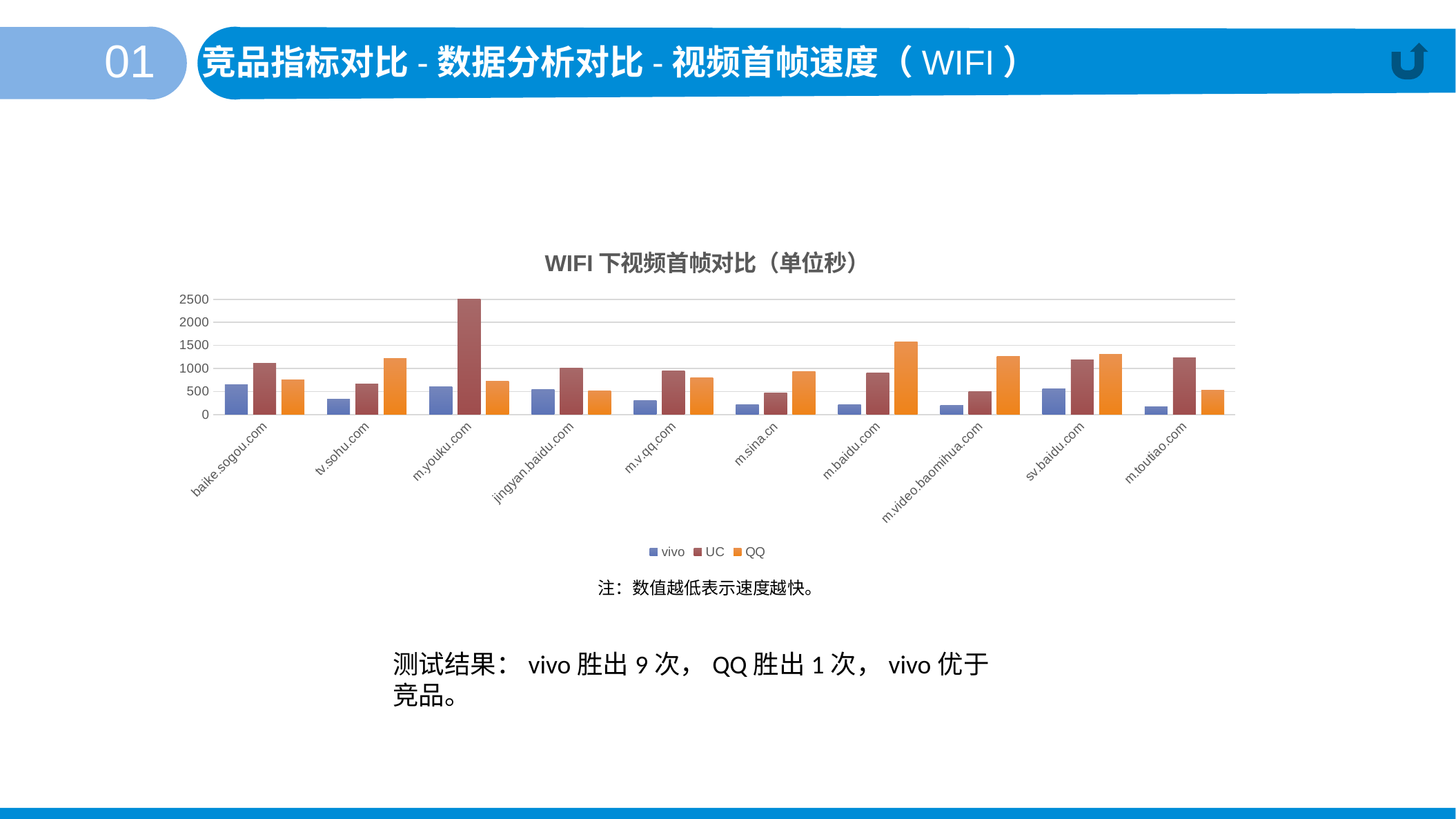

01

竞品指标对比-数据分析对比-视频首帧速度（WIFI）

### Chart: WIFI下视频首帧对比（单位秒）

| Category | vivo | UC | QQ |
|---|---|---|---|
| baike.sogou.com | 650.0 | 1111.0 | 748.0 |
| tv.sohu.com | 330.0 | 671.0 | 1216.0 |
| m.youku.com | 606.0 | 2497.0 | 730.0 |
| jingyan.baidu.com | 547.0 | 1011.0 | 515.0 |
| m.v.qq.com | 306.0 | 947.0 | 793.0 |
| m.sina.cn | 219.0 | 464.0 | 939.0 |
| m.baidu.com | 222.0 | 898.0 | 1579.0 |
| m.video.baomihua.com | 201.0 | 495.0 | 1266.0 |
| sv.baidu.com | 552.0 | 1180.0 | 1314.0 |
| m.toutiao.com | 172.0 | 1234.0 | 528.0 |
注：数值越低表示速度越快。
测试结果：vivo胜出9次，QQ胜出1次，vivo优于竞品。